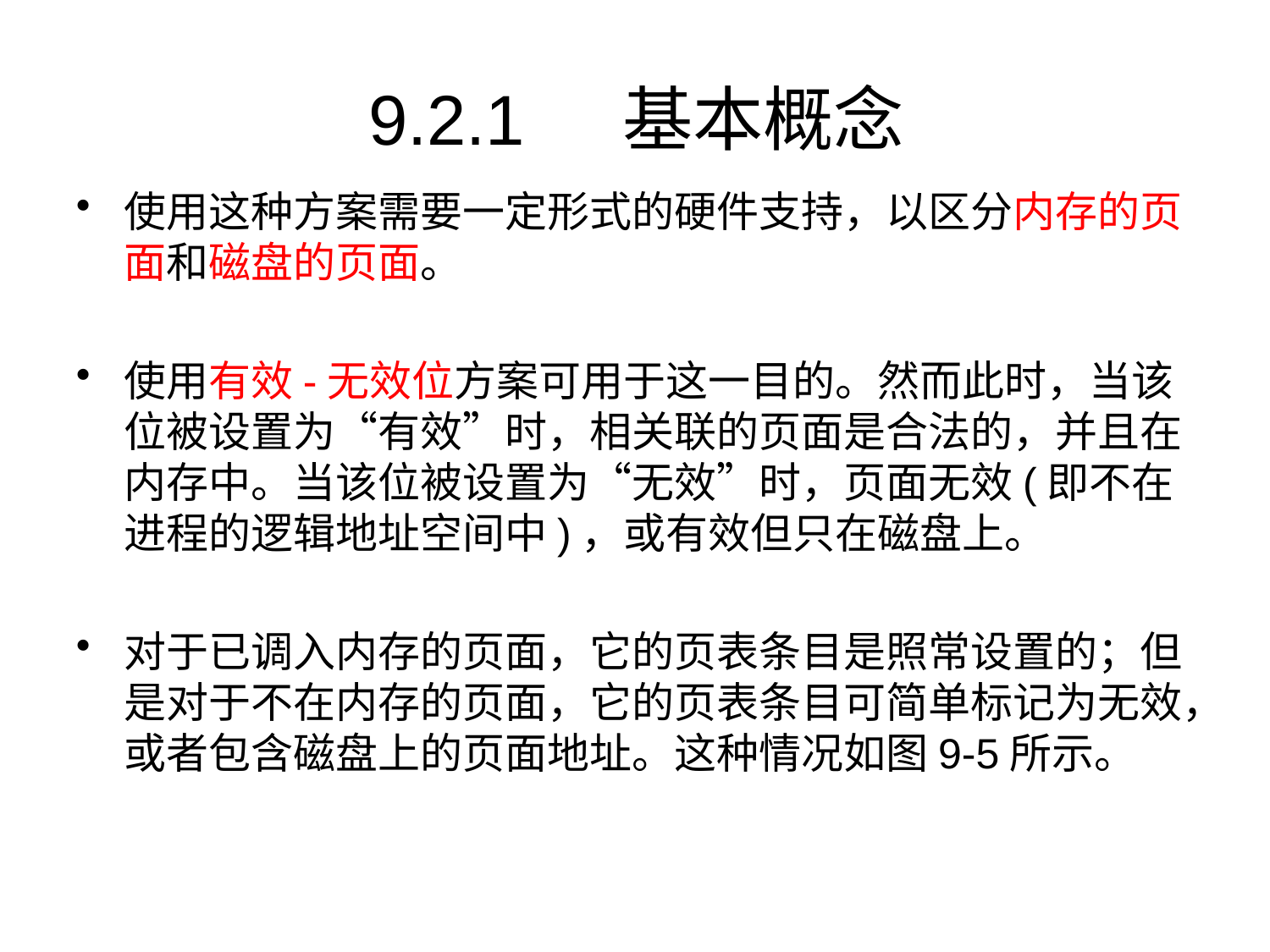

# 9.2.1	基本概念
使用这种方案需要一定形式的硬件支持，以区分内存的页面和磁盘的页面。

使用有效-无效位方案可用于这一目的。然而此时，当该位被设置为“有效”时，相关联的页面是合法的，并且在内存中。当该位被设置为“无效”时，页面无效(即不在进程的逻辑地址空间中)，或有效但只在磁盘上。

对于已调入内存的页面，它的页表条目是照常设置的；但是对于不在内存的页面，它的页表条目可简单标记为无效，或者包含磁盘上的页面地址。这种情况如图9-5所示。